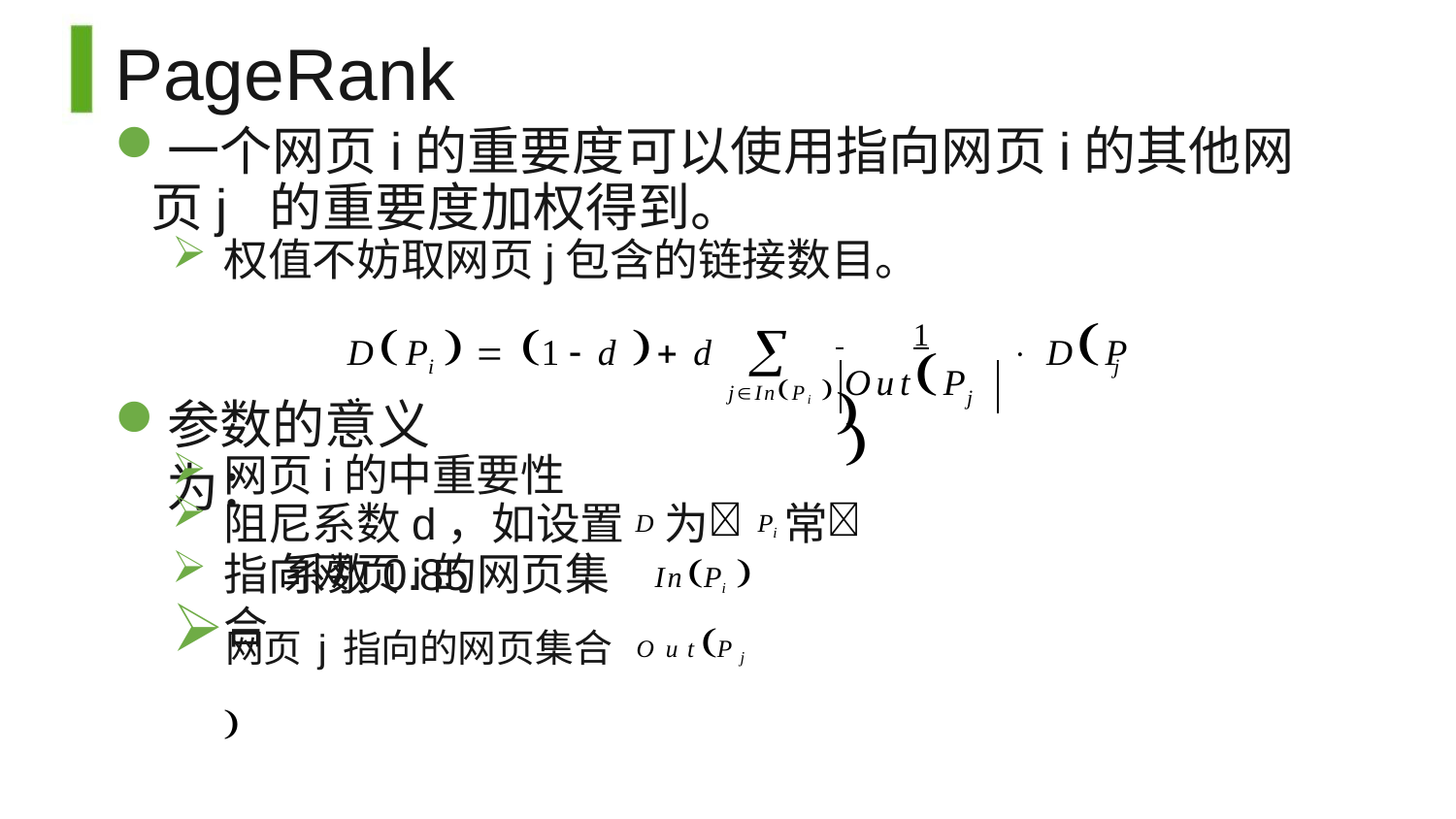

# PageRank
一个网页i的重要度可以使用指向网页i的其他网页j  的重要度加权得到。
权值不妨取网页j包含的链接数目。
 	1	⋅ D(P )
D(P ) = (1 − d )+ d ⋅
∑
Out(P )
i
参数的意义为：
j

j∈In(Pi )
j
网页i的中重要性
阻尼系数d，如设置D为(Pi常)	系数0.85
指向网页i的网页集合
In(Pi  )
网页j指向的网页集合Out(Pj  )